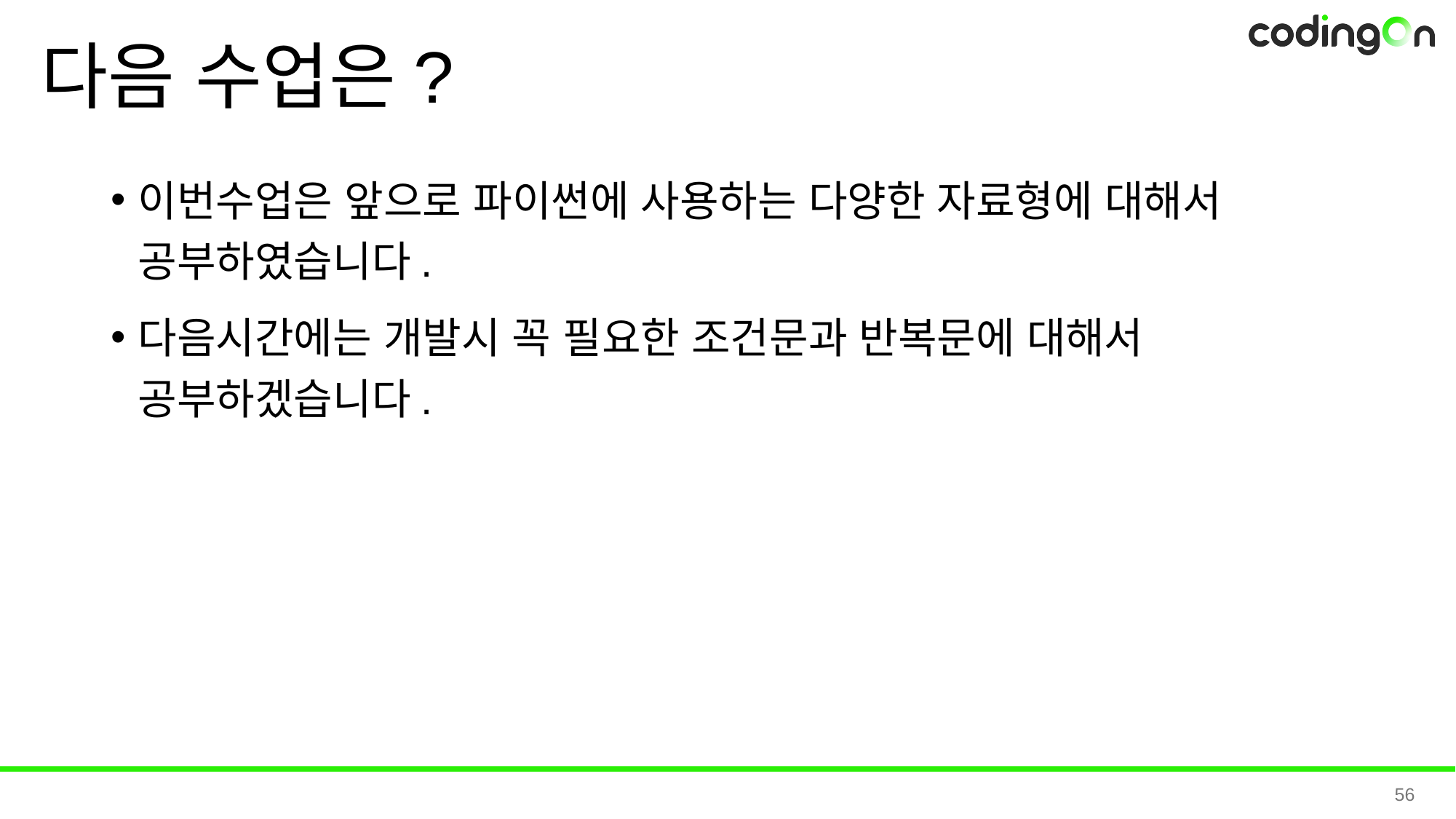

# 다음 수업은?
이번수업은 앞으로 파이썬에 사용하는 다양한 자료형에 대해서 공부하였습니다.
다음시간에는 개발시 꼭 필요한 조건문과 반복문에 대해서 공부하겠습니다.

56